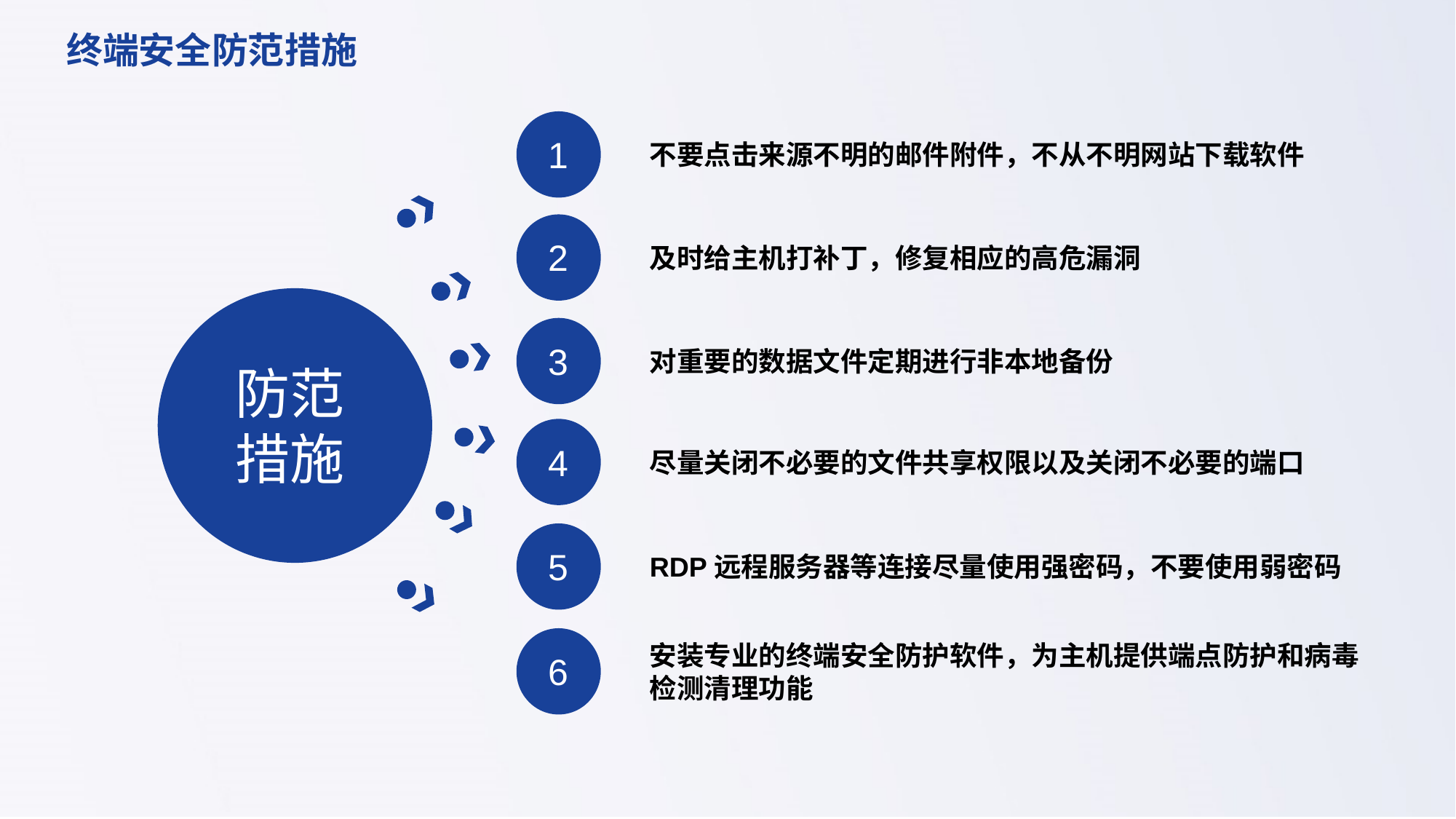

终端安全防范措施

1
不要点击来源不明的邮件附件，不从不明网站下载软件

2
及时给主机打补丁，修复相应的高危漏洞

3
对重要的数据文件定期进行非本地备份

防范措施

4
尽量关闭不必要的文件共享权限以及关闭不必要的端口

5
RDP远程服务器等连接尽量使用强密码，不要使用弱密码

安装专业的终端安全防护软件，为主机提供端点防护和病毒检测清理功能
6